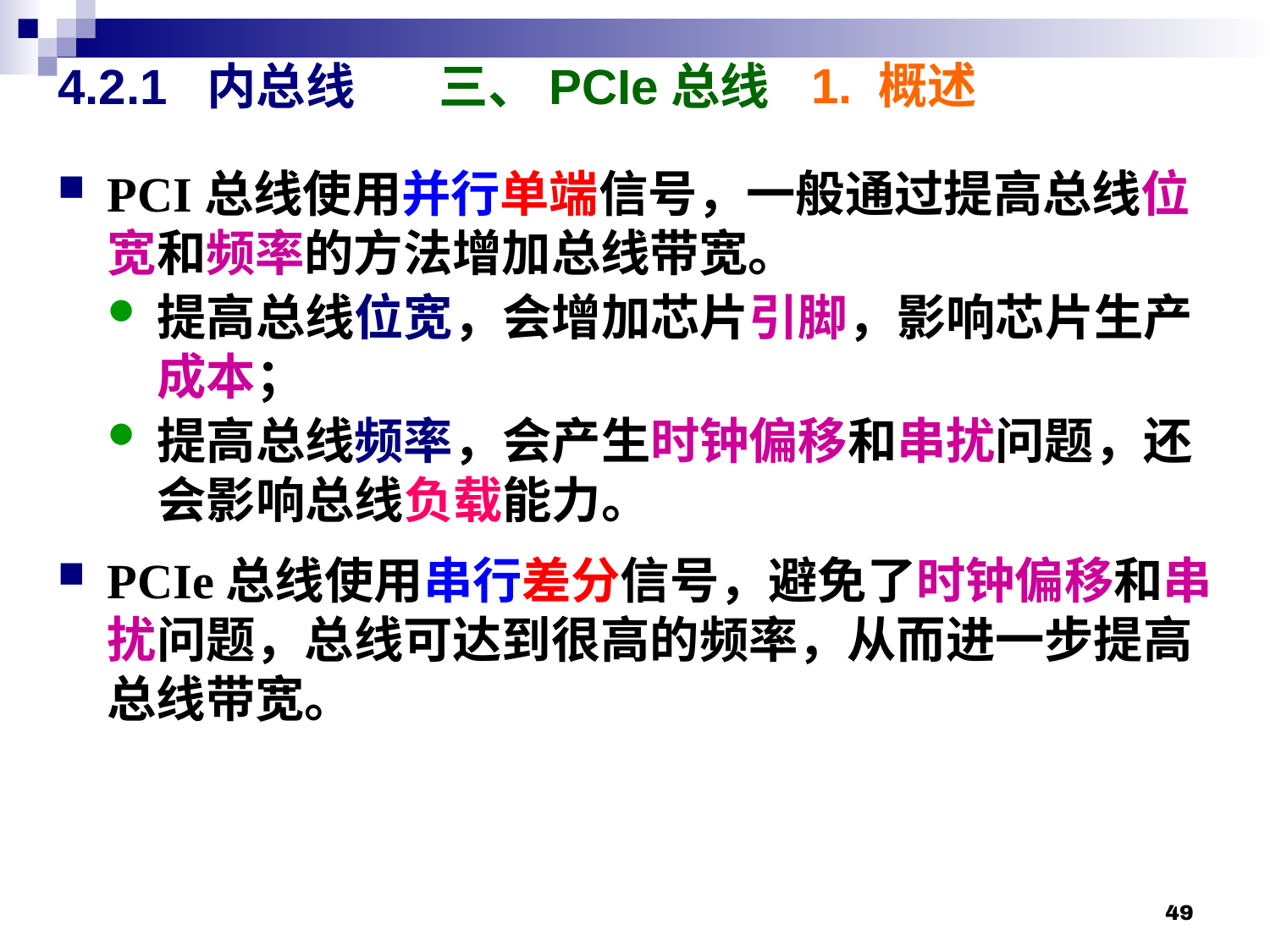

1. 概述
# 4.2.1  内总线 	三、PCIe总线
PCI总线使用并行单端信号，一般通过提高总线位宽和频率的方法增加总线带宽。
提高总线位宽，会增加芯片引脚，影响芯片生产成本；
提高总线频率，会产生时钟偏移和串扰问题，还会影响总线负载能力。
PCIe总线使用串行差分信号，避免了时钟偏移和串扰问题，总线可达到很高的频率，从而进一步提高总线带宽。
49